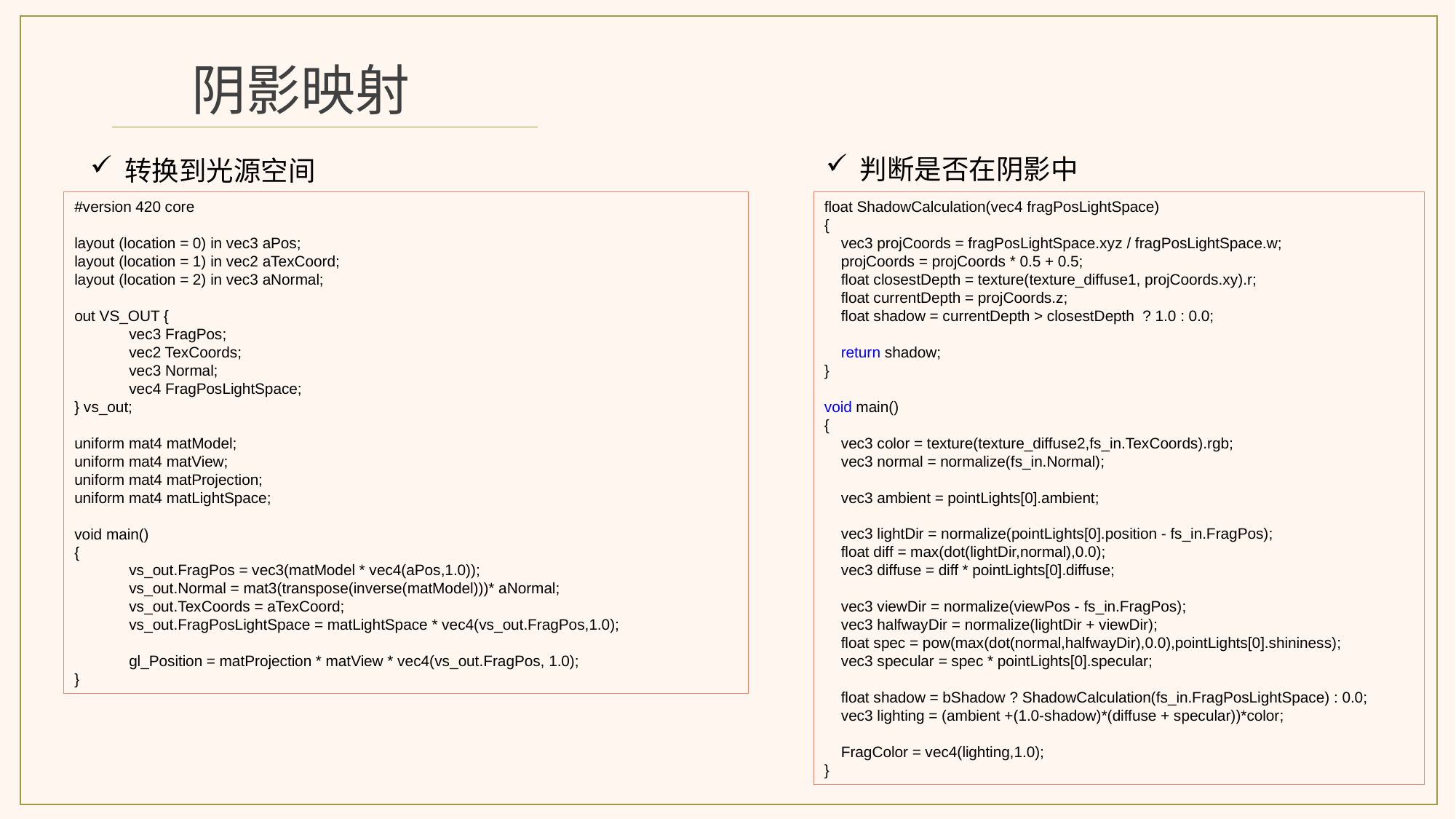

阴影映射
判断是否在阴影中
转换到光源空间
#version 420 core

layout (location = 0) in vec3 aPos;
layout (location = 1) in vec2 aTexCoord;
layout (location = 2) in vec3 aNormal;

out VS_OUT {
vec3 FragPos;
vec2 TexCoords;
vec3 Normal;
vec4 FragPosLightSpace;
} vs_out;

uniform mat4 matModel;
uniform mat4 matView;
uniform mat4 matProjection;
uniform mat4 matLightSpace;

void main()
{
vs_out.FragPos = vec3(matModel * vec4(aPos,1.0));
vs_out.Normal = mat3(transpose(inverse(matModel)))* aNormal;
vs_out.TexCoords = aTexCoord;
vs_out.FragPosLightSpace = matLightSpace * vec4(vs_out.FragPos,1.0);

gl_Position = matProjection * matView * vec4(vs_out.FragPos, 1.0);
}
float ShadowCalculation(vec4 fragPosLightSpace)
{
    vec3 projCoords = fragPosLightSpace.xyz / fragPosLightSpace.w;
    projCoords = projCoords * 0.5 + 0.5;
    float closestDepth = texture(texture_diffuse1, projCoords.xy).r;
    float currentDepth = projCoords.z;
    float shadow = currentDepth > closestDepth  ? 1.0 : 0.0;

    return shadow;
}

void main()
{
    vec3 color = texture(texture_diffuse2,fs_in.TexCoords).rgb;
    vec3 normal = normalize(fs_in.Normal);

    vec3 ambient = pointLights[0].ambient;

    vec3 lightDir = normalize(pointLights[0].position - fs_in.FragPos);
    float diff = max(dot(lightDir,normal),0.0);
    vec3 diffuse = diff * pointLights[0].diffuse;

    vec3 viewDir = normalize(viewPos - fs_in.FragPos);
    vec3 halfwayDir = normalize(lightDir + viewDir);
    float spec = pow(max(dot(normal,halfwayDir),0.0),pointLights[0].shininess);
    vec3 specular = spec * pointLights[0].specular;

    float shadow = bShadow ? ShadowCalculation(fs_in.FragPosLightSpace) : 0.0;
    vec3 lighting = (ambient +(1.0-shadow)*(diffuse + specular))*color;

    FragColor = vec4(lighting,1.0);
}